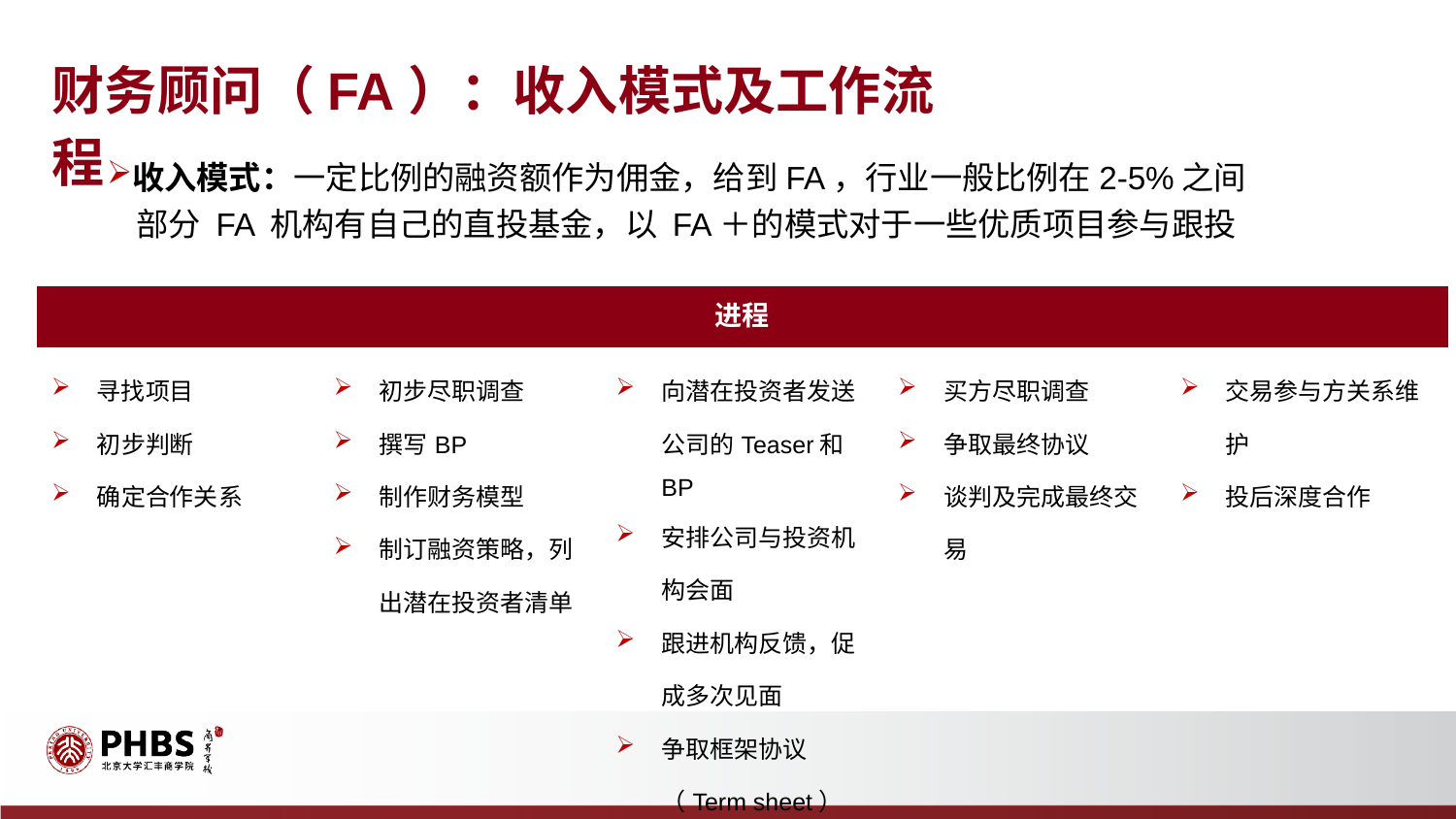

财务顾问（FA）：收入模式及工作流程
收入模式：一定比例的融资额作为佣金，给到FA，行业一般比例在2-5%之间
   部分 FA 机构有自己的直投基金，以 FA＋的模式对于一些优质项目参与跟投
| 进程 |  |  |  |  |
| --- | --- | --- | --- | --- |
| 寻找项目 初步判断 确定合作关系 | 初步尽职调查 撰写BP 制作财务模型 制订融资策略，列出潜在投资者清单 | 向潜在投资者发送公司的Teaser和BP 安排公司与投资机构会面 跟进机构反馈，促成多次见面 争取框架协议（Term sheet） | 买方尽职调查 争取最终协议 谈判及完成最终交易 | 交易参与方关系维护 投后深度合作 |